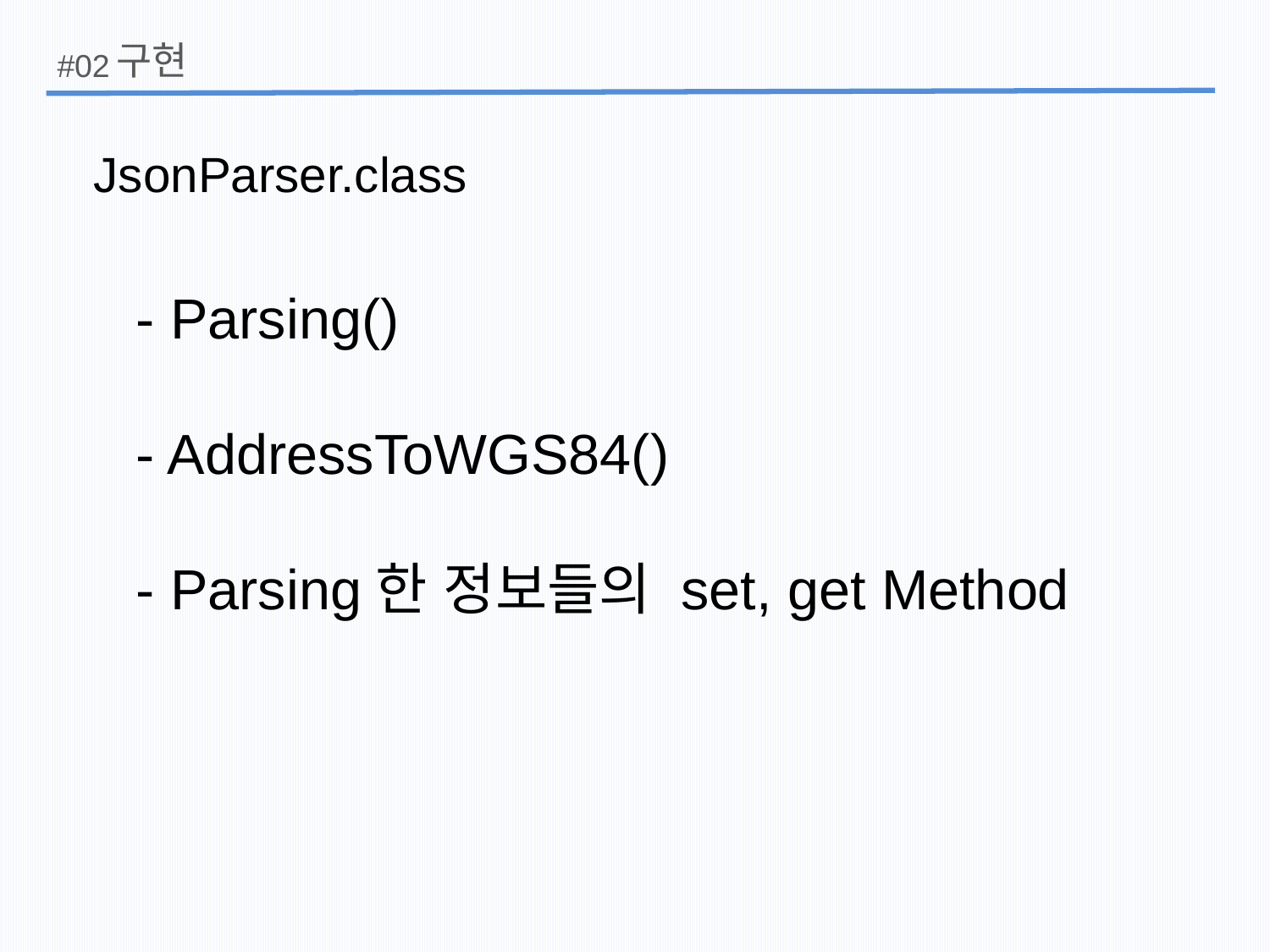

구현
#02
JsonParser.class
- Parsing()

- AddressToWGS84()

- Parsing한 정보들의 set, get Method